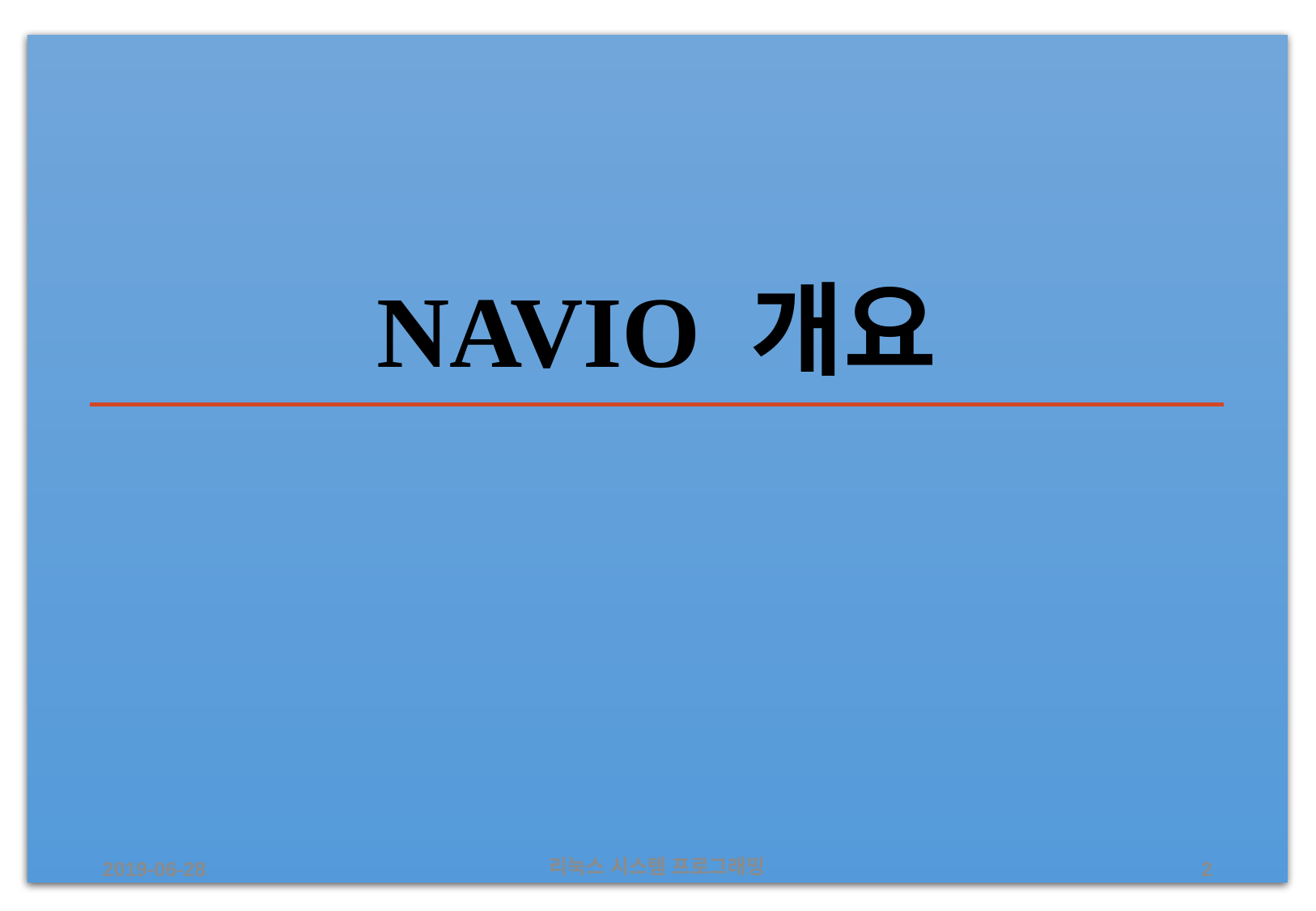

# NAVIO 개요

2019-06-28
리눅스 시스템 프로그래밍
2